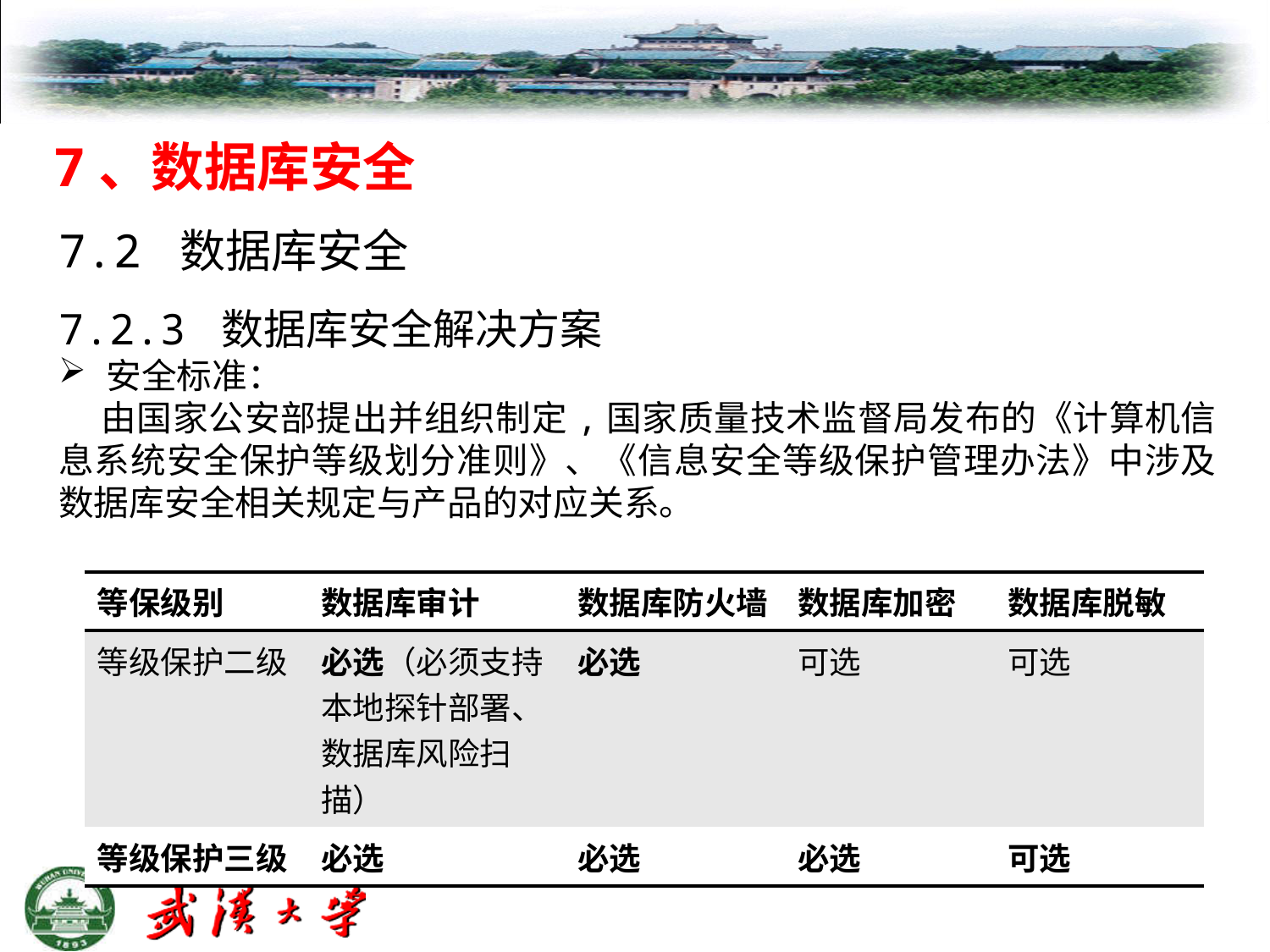

7、数据库安全
7.2 数据库安全
7.2.3 数据库安全解决方案
安全标准：
    由国家公安部提出并组织制定,国家质量技术监督局发布的《计算机信息系统安全保护等级划分准则》、《信息安全等级保护管理办法》中涉及数据库安全相关规定与产品的对应关系。

| 等保级别 | 数据库审计 | 数据库防火墙 | 数据库加密 | 数据库脱敏 |
| --- | --- | --- | --- | --- |
| 等级保护二级 | 必选（必须支持本地探针部署、数据库风险扫描） | 必选 | 可选 | 可选 |
| 等级保护三级 | 必选 | 必选 | 必选 | 可选 |